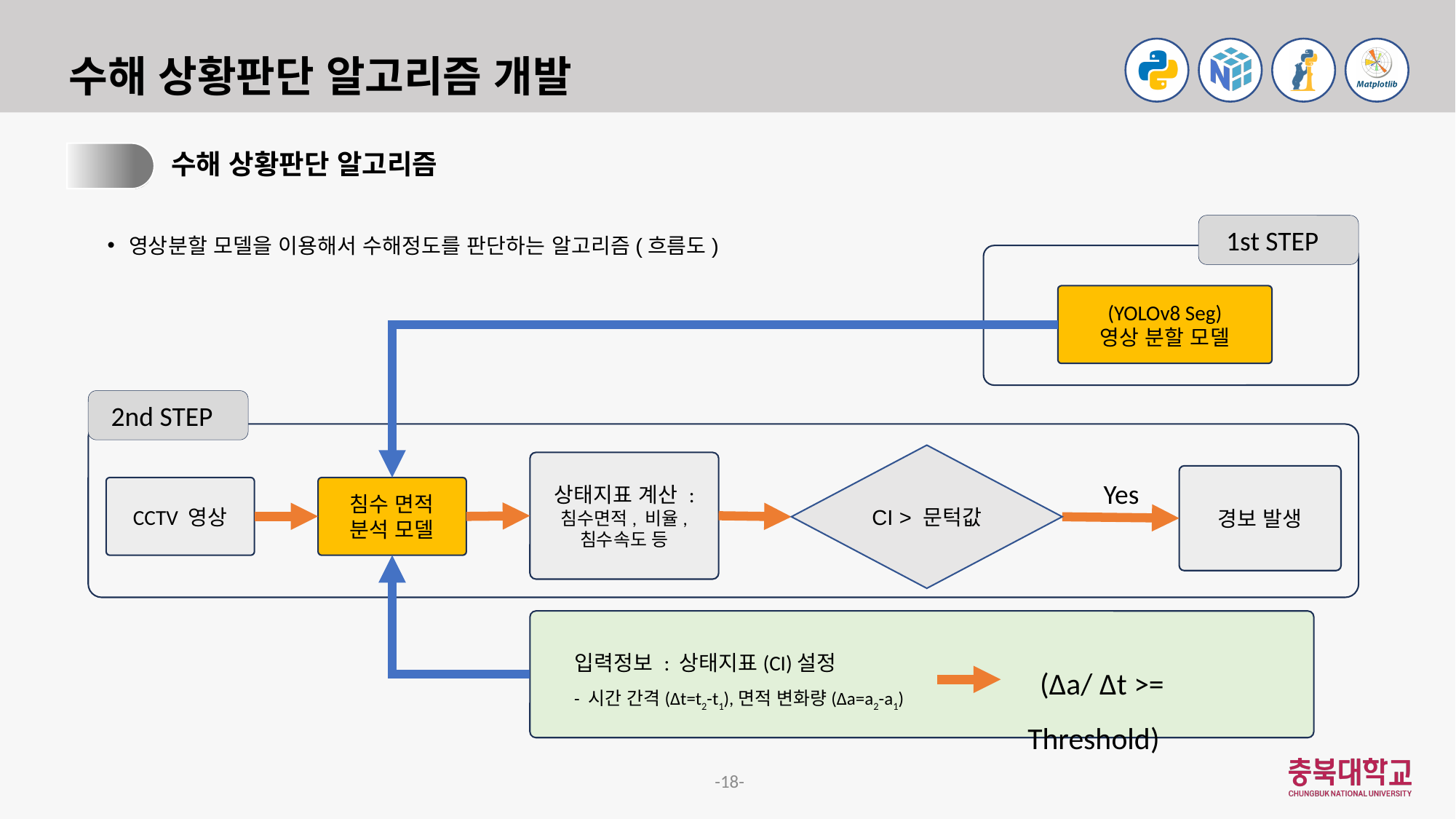

# 수해 상황판단 알고리즘 개발

1.
수해 상황판단 알고리즘
1st STEP
영상분할 모델을 이용해서 수해정도를 판단하는 알고리즘(흐름도)

(YOLOv8 Seg)
영상 분할 모델
2nd STEP

CI > 문턱값
상태지표 계산 : 침수면적, 비율, 침수속도 등
경보 발생
Yes
CCTV 영상
침수 면적 분석 모델
입력정보 : 상태지표(CI)설정
- 시간 간격(Δt=t2-t1),면적 변화량(Δa=a2-a1)
(Δa/ Δt >= Threshold)
-18-